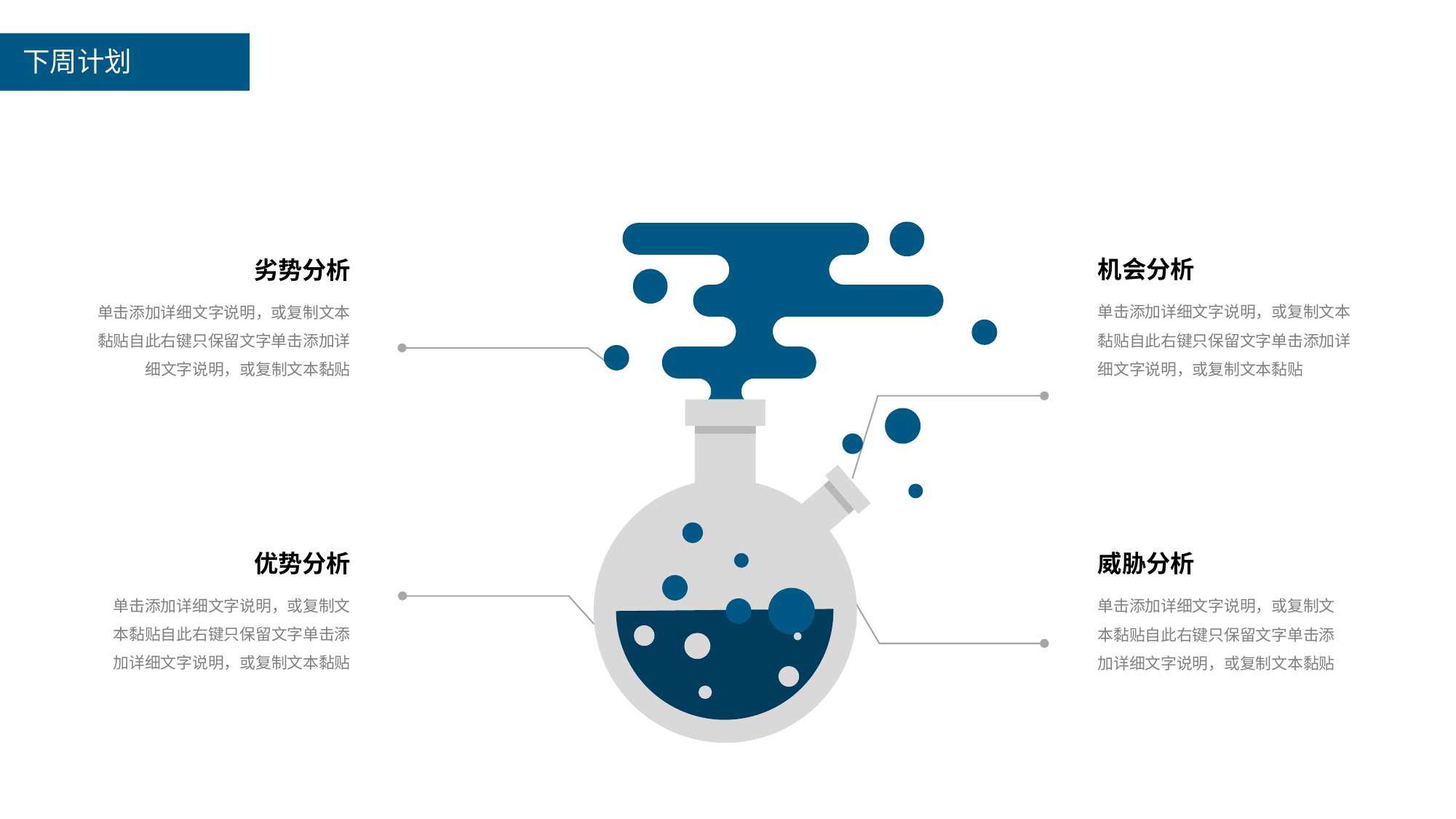

下周计划

机会分析
劣势分析
单击添加详细文字说明，或复制文本黏贴自此右键只保留文字单击添加详细文字说明，或复制文本黏贴
单击添加详细文字说明，或复制文本黏贴自此右键只保留文字单击添加详细文字说明，或复制文本黏贴

优势分析
威胁分析
单击添加详细文字说明，或复制文本黏贴自此右键只保留文字单击添加详细文字说明，或复制文本黏贴
单击添加详细文字说明，或复制文本黏贴自此右键只保留文字单击添加详细文字说明，或复制文本黏贴